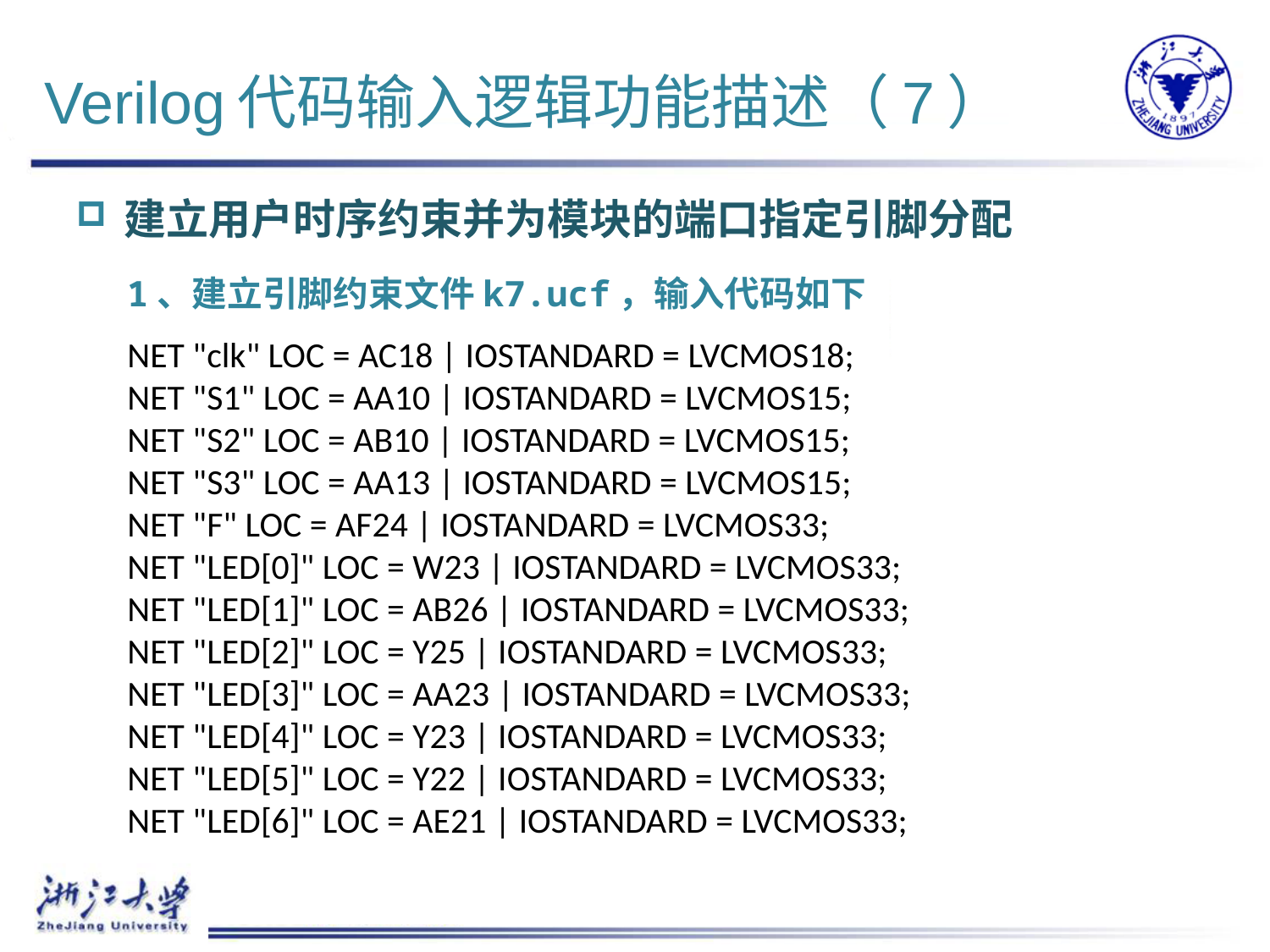

# Verilog代码输入逻辑功能描述（7）
建立用户时序约束并为模块的端口指定引脚分配
1、建立引脚约束文件k7.ucf，输入代码如下

NET "clk" LOC = AC18 | IOSTANDARD = LVCMOS18;
NET "S1" LOC = AA10 | IOSTANDARD = LVCMOS15;
NET "S2" LOC = AB10 | IOSTANDARD = LVCMOS15;
NET "S3" LOC = AA13 | IOSTANDARD = LVCMOS15;
NET "F" LOC = AF24 | IOSTANDARD = LVCMOS33;
NET "LED[0]" LOC = W23 | IOSTANDARD = LVCMOS33;
NET "LED[1]" LOC = AB26 | IOSTANDARD = LVCMOS33;
NET "LED[2]" LOC = Y25 | IOSTANDARD = LVCMOS33;
NET "LED[3]" LOC = AA23 | IOSTANDARD = LVCMOS33;
NET "LED[4]" LOC = Y23 | IOSTANDARD = LVCMOS33;
NET "LED[5]" LOC = Y22 | IOSTANDARD = LVCMOS33;
NET "LED[6]" LOC = AE21 | IOSTANDARD = LVCMOS33;